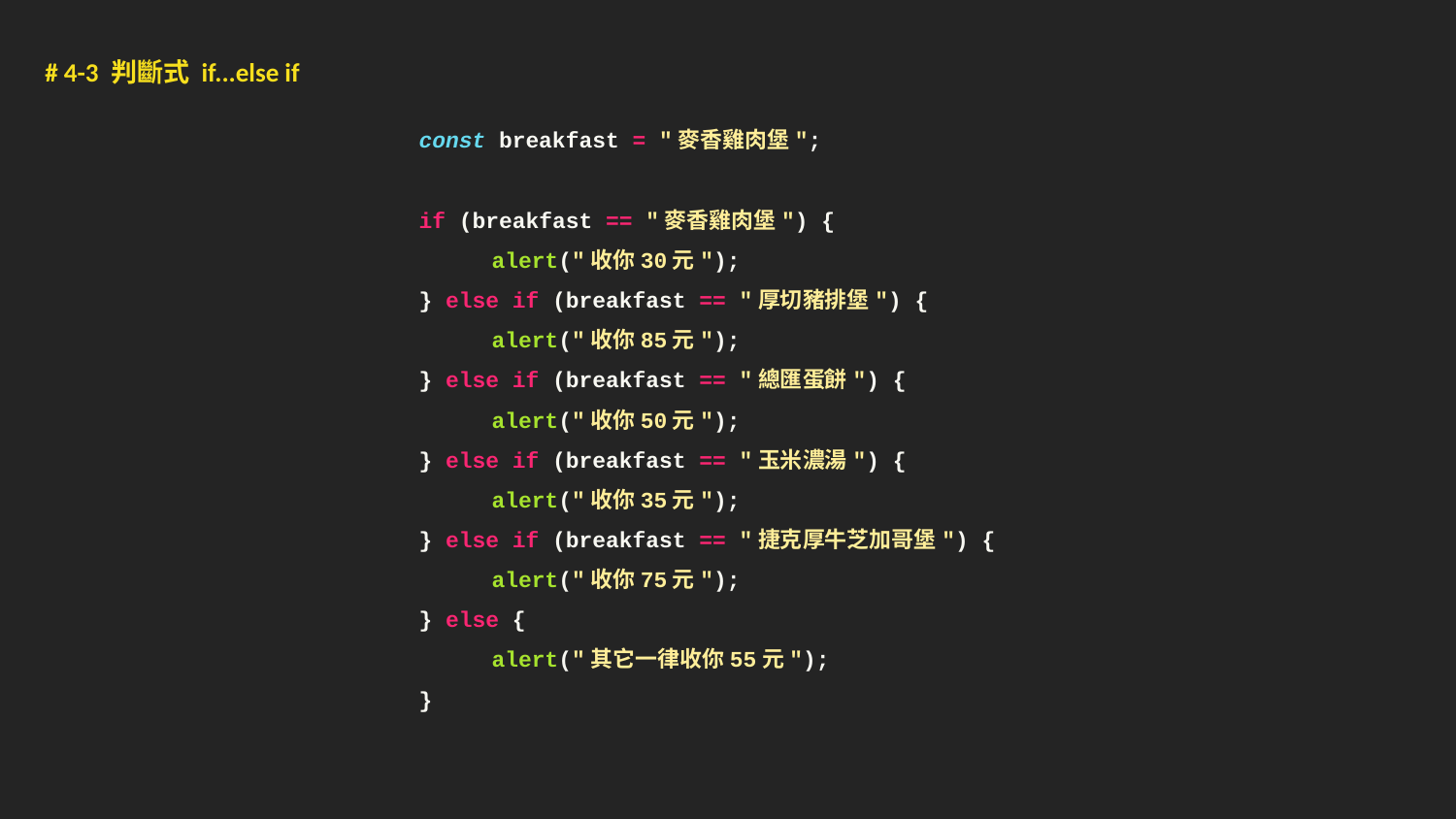

# 4-3 判斷式 if...else if
const breakfast = "麥香雞肉堡";

if (breakfast == "麥香雞肉堡") {
alert("收你30元");
} else if (breakfast == "厚切豬排堡") {
alert("收你85元");
} else if (breakfast == "總匯蛋餅") {
alert("收你50元");
} else if (breakfast == "玉米濃湯") {
alert("收你35元");
} else if (breakfast == "捷克厚牛芝加哥堡") {
alert("收你75元");
} else {
alert("其它一律收你55元");
}